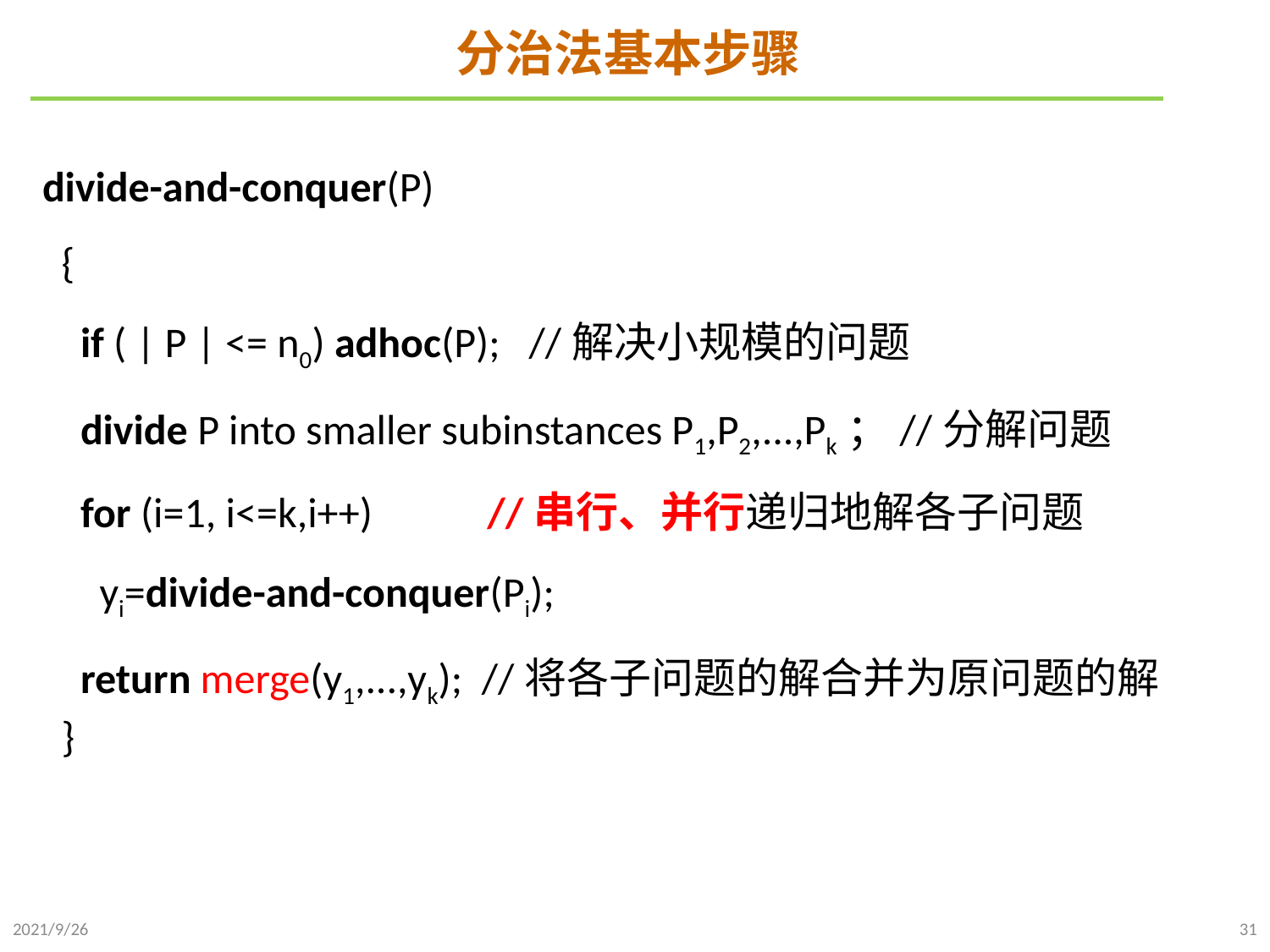

# 分治法基本步骤
divide-and-conquer(P)
  {
    if ( | P | <= n0) adhoc(P);   //解决小规模的问题
    divide P into smaller subinstances P1,P2,...,Pk；//分解问题
    for (i=1, i<=k,i++)            //串行、并行递归地解各子问题
      yi=divide-and-conquer(Pi);
    return merge(y1,...,yk);  //将各子问题的解合并为原问题的解
  }

2021/9/26
31